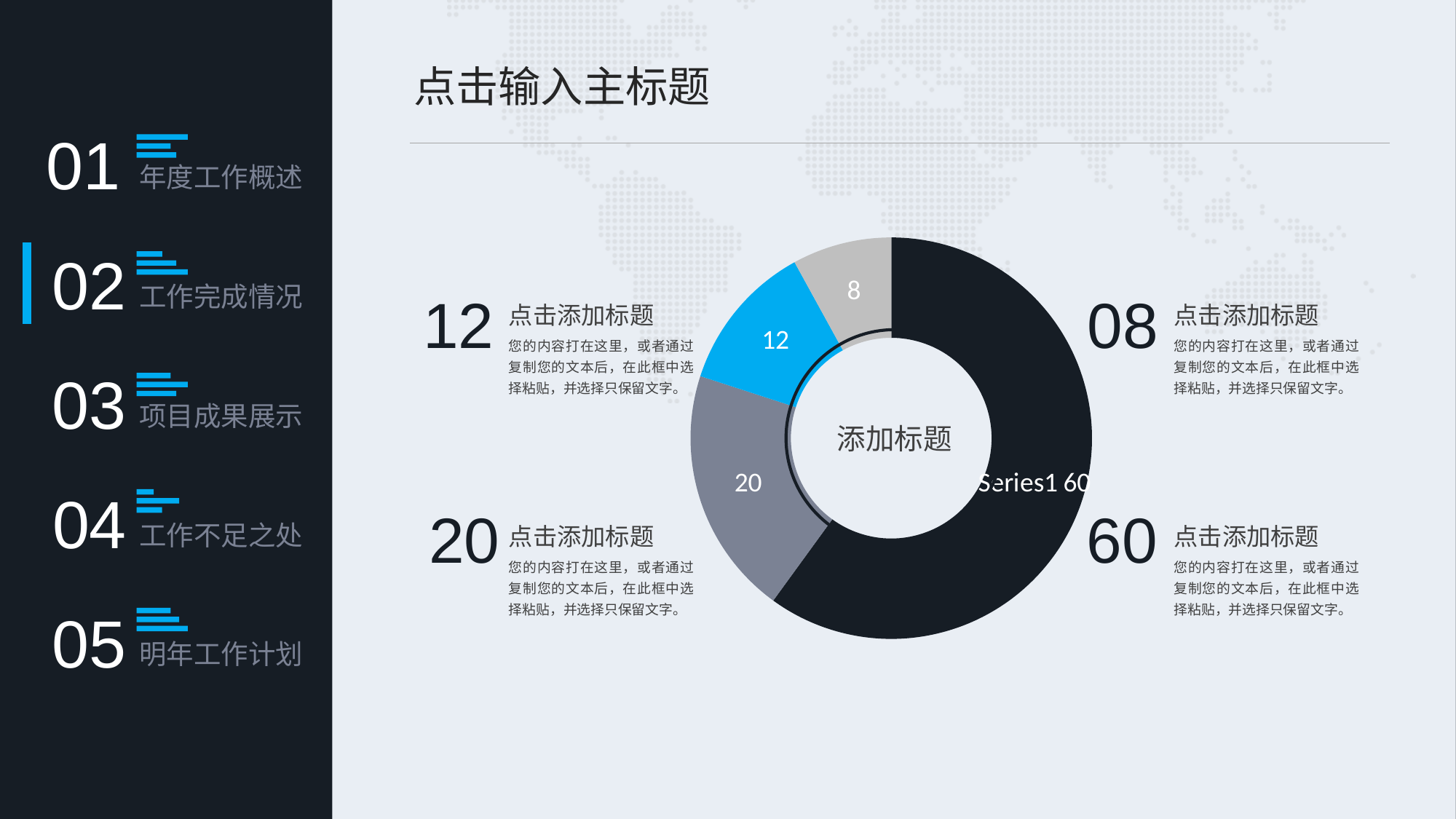

点击输入主标题

### Chart

| Category | 销售额 |
|---|---|
|  | 60.0 |
|  | 20.0 |
|  | 12.0 |
|  | 8.0 |
12
08
点击添加标题
点击添加标题
您的内容打在这里，或者通过复制您的文本后，在此框中选择粘贴，并选择只保留文字。
您的内容打在这里，或者通过复制您的文本后，在此框中选择粘贴，并选择只保留文字。
添加标题
20
60
点击添加标题
点击添加标题
您的内容打在这里，或者通过复制您的文本后，在此框中选择粘贴，并选择只保留文字。
您的内容打在这里，或者通过复制您的文本后，在此框中选择粘贴，并选择只保留文字。